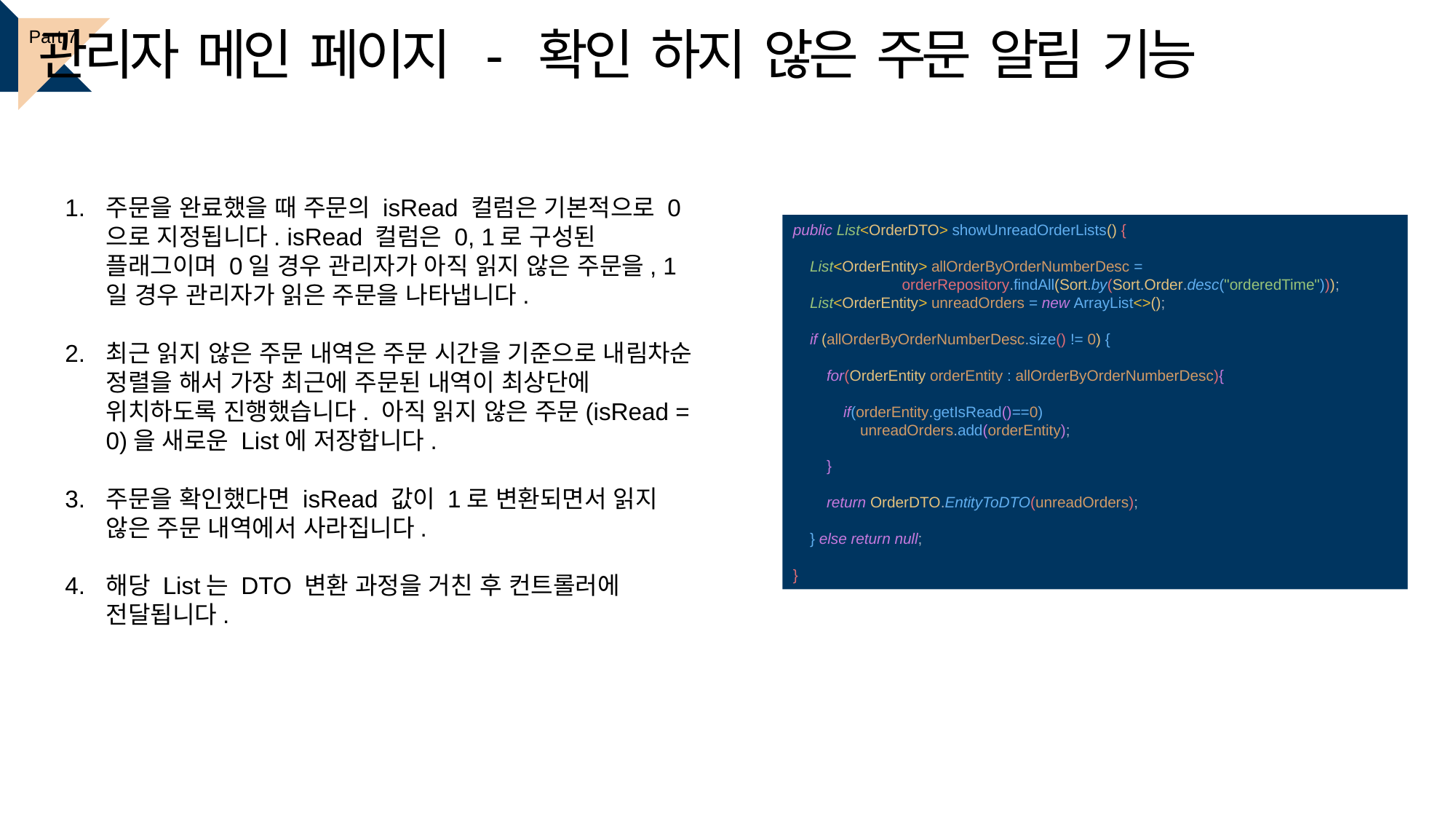

관리자  메인  페이지  -  확인  하지  않은  주문  알림  기능

Part 7

주문을 완료했을 때 주문의 isRead 컬럼은 기본적으로 0으로 지정됩니다. isRead 컬럼은 0, 1로 구성된 플래그이며 0일 경우 관리자가 아직 읽지 않은 주문을, 1일 경우 관리자가 읽은 주문을 나타냅니다.

최근 읽지 않은 주문 내역은 주문 시간을 기준으로 내림차순 정렬을 해서 가장 최근에 주문된 내역이 최상단에 위치하도록 진행했습니다. 아직 읽지 않은 주문(isRead = 0)을 새로운 List에 저장합니다.

주문을 확인했다면 isRead 값이 1로 변환되면서 읽지 않은 주문 내역에서 사라집니다.

해당 List는 DTO 변환 과정을 거친 후 컨트롤러에 전달됩니다.

public List<OrderDTO> showUnreadOrderLists() {
    List<OrderEntity> allOrderByOrderNumberDesc =
                          orderRepository.findAll(Sort.by(Sort.Order.desc("orderedTime")));
    List<OrderEntity> unreadOrders = new ArrayList<>();
    if (allOrderByOrderNumberDesc.size() != 0) {
        for(OrderEntity orderEntity : allOrderByOrderNumberDesc){
            if(orderEntity.getIsRead()==0)
                unreadOrders.add(orderEntity);
        }
        return OrderDTO.EntityToDTO(unreadOrders);
    } else return null;
}